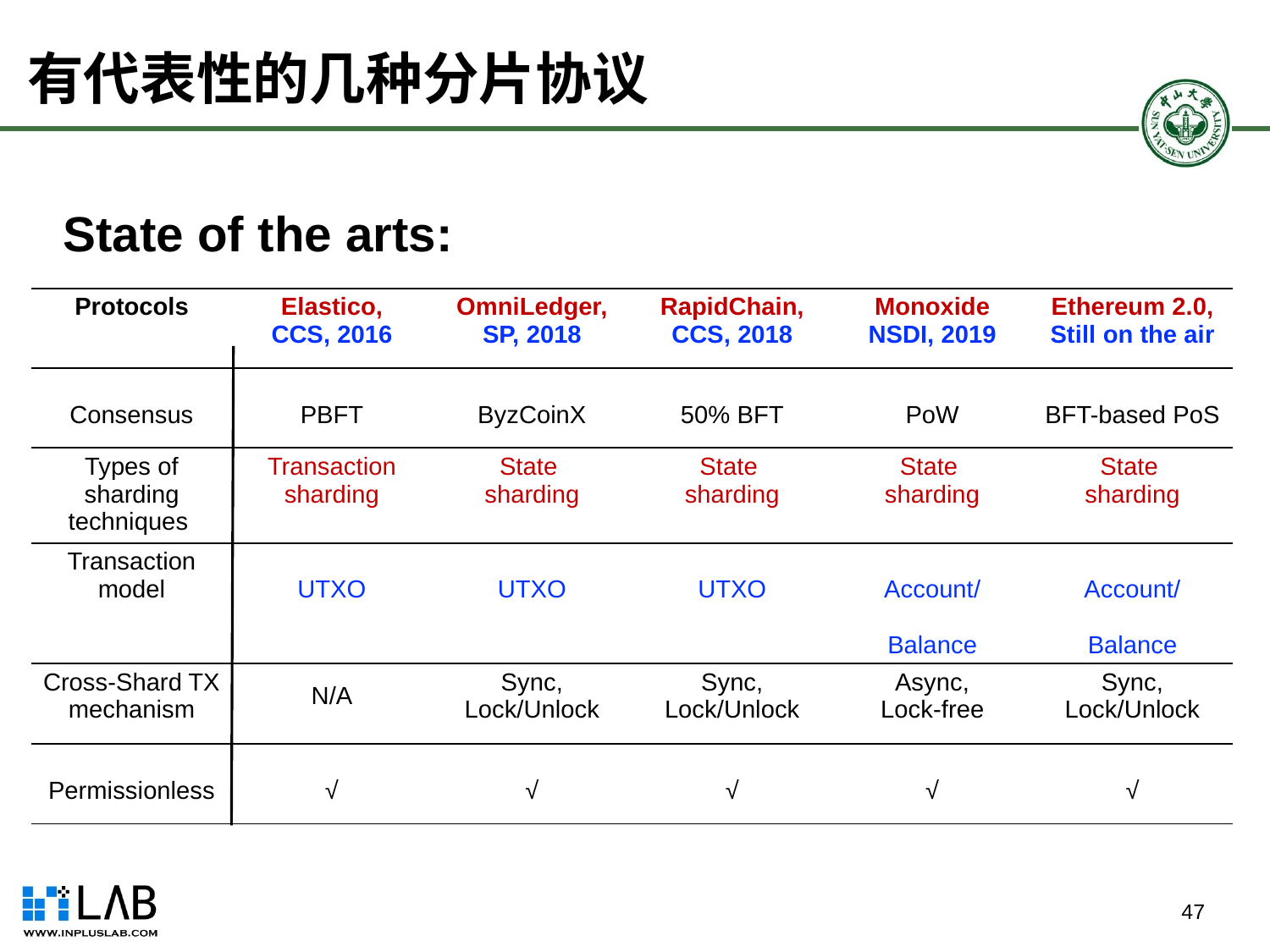

# 有代表性的几种分片协议
State of the arts:
| Protocols | Elastico, CCS, 2016 | OmniLedger, SP, 2018 | RapidChain, CCS, 2018 | Monoxide NSDI, 2019 | Ethereum 2.0, Still on the air |
| --- | --- | --- | --- | --- | --- |
| Consensus | PBFT | ByzCoinX | 50% BFT | PoW | BFT-based PoS |
| Types of sharding techniques | Transaction sharding | State sharding | State sharding | State sharding | State sharding |
| Transaction model | UTXO | UTXO | UTXO | Account/Balance | Account/Balance |
| Cross-Shard TX mechanism | N/A | Sync, Lock/Unlock | Sync, Lock/Unlock | Async, Lock-free | Sync, Lock/Unlock |
| Permissionless | √ | √ | √ | √ | √ |
47